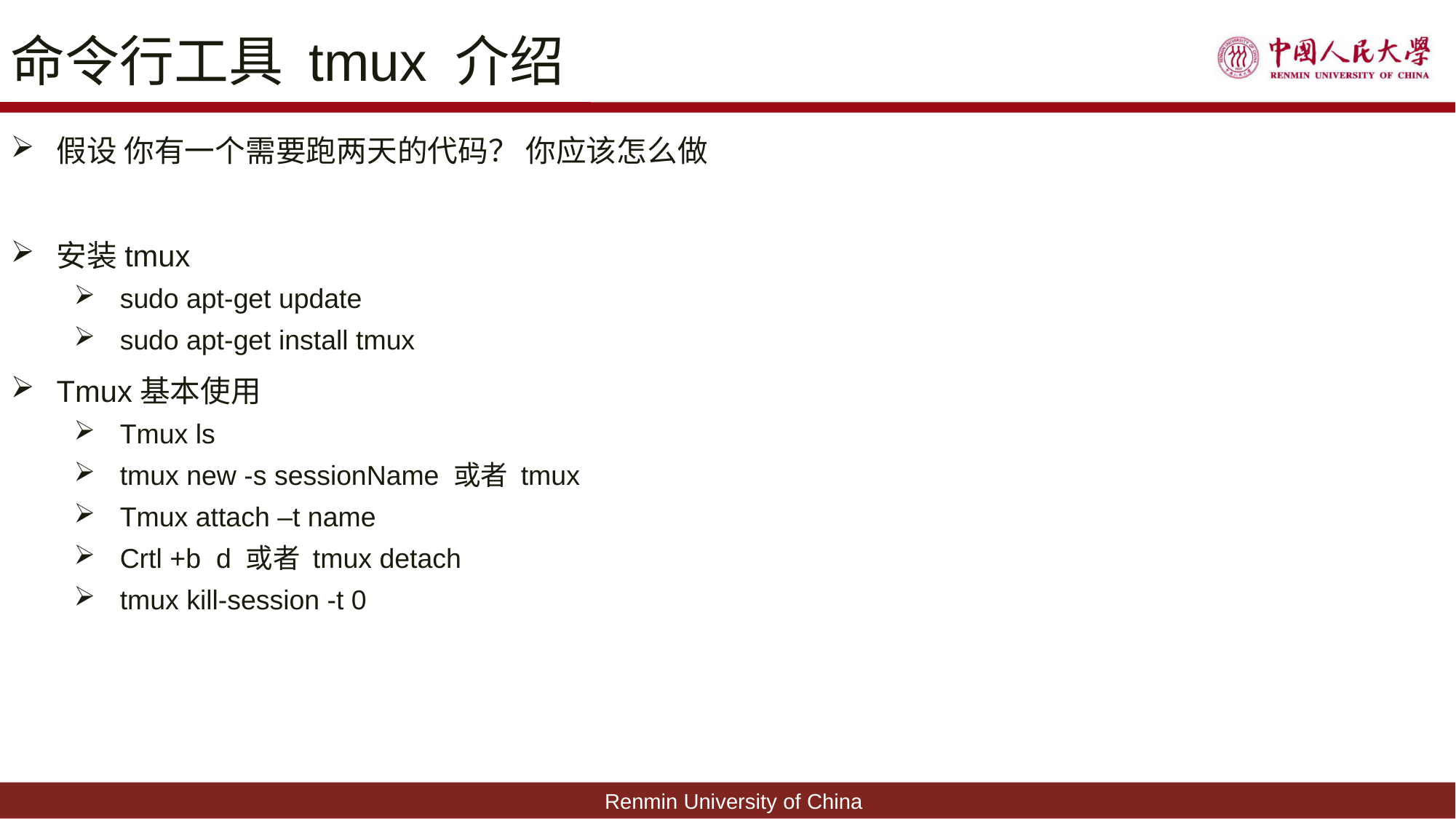

# 命令行工具 tmux 介绍
假设 你有一个需要跑两天的代码？ 你应该怎么做

安装tmux
sudo apt-get update
sudo apt-get install tmux
Tmux基本使用
Tmux ls
tmux new -s sessionName 或者 tmux
Tmux attach –t name
Crtl +b  d 或者 tmux detach
tmux kill-session -t 0